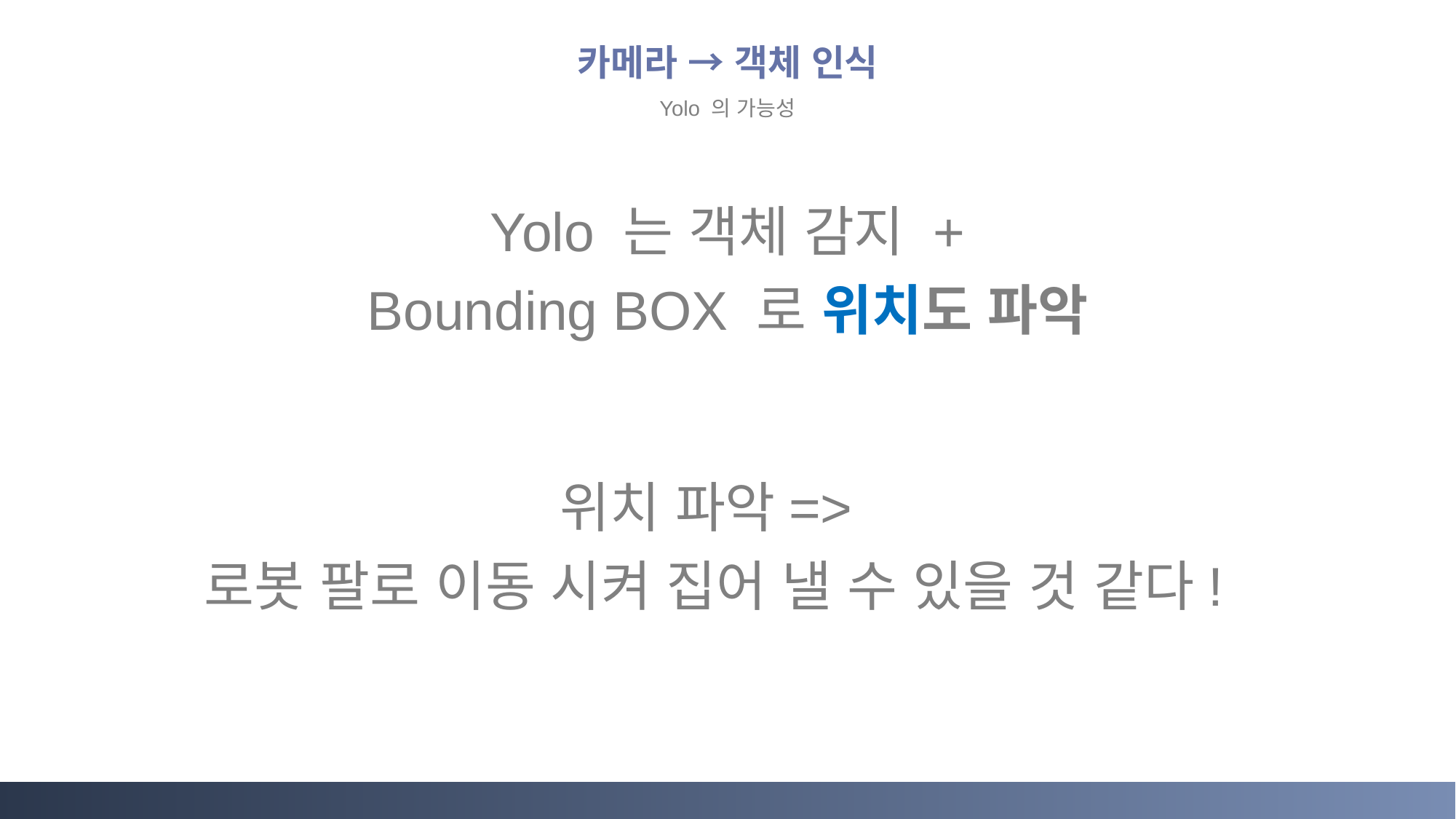

카메라 → 객체 인식
Yolo 의 가능성
Yolo 는 객체 감지 +
Bounding BOX 로 위치도 파악
위치 파악=>
로봇 팔로 이동 시켜 집어 낼 수 있을 것 같다!